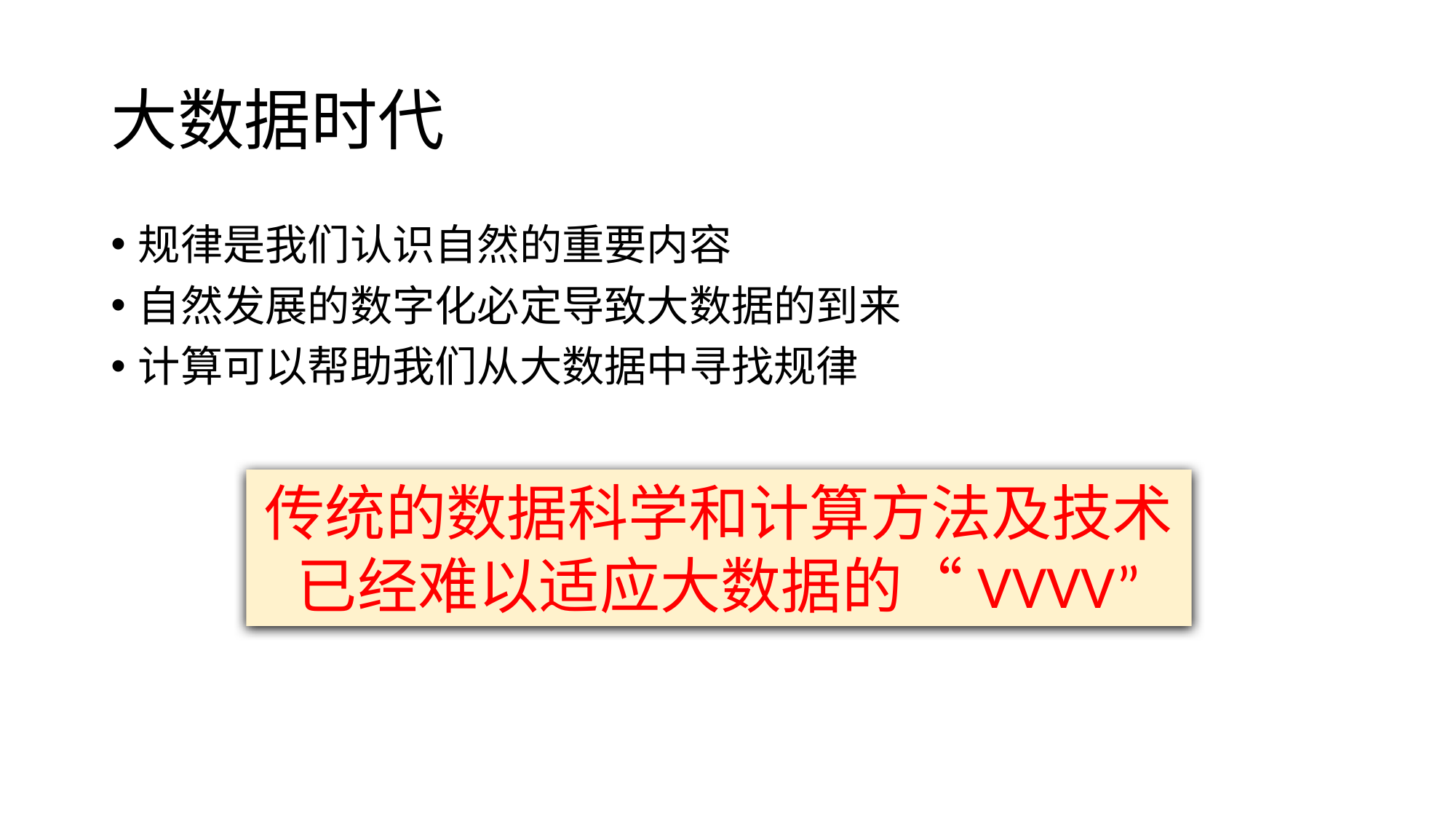

# 大数据时代
规律是我们认识自然的重要内容
自然发展的数字化必定导致大数据的到来
计算可以帮助我们从大数据中寻找规律
传统的数据科学和计算方法及技术已经难以适应大数据的“VVVV”